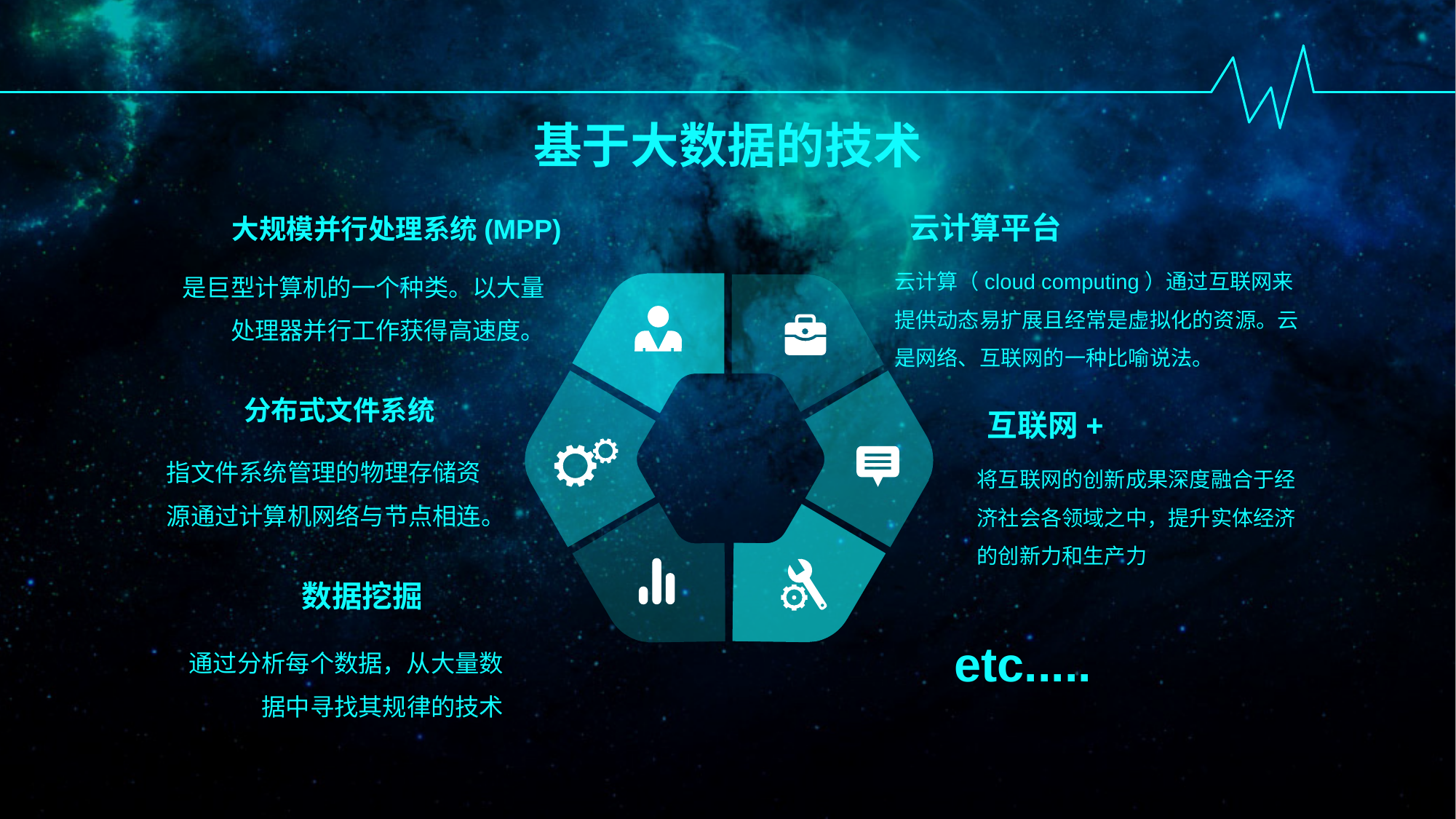

基于大数据的技术
云计算平台
大规模并行处理系统(MPP)
云计算（cloud computing）通过互联网来提供动态易扩展且经常是虚拟化的资源。云是网络、互联网的一种比喻说法。
是巨型计算机的一个种类。以大量处理器并行工作获得高速度。

分布式文件系统
互联网+
指文件系统管理的物理存储资源通过计算机网络与节点相连。
将互联网的创新成果深度融合于经济社会各领域之中，提升实体经济的创新力和生产力
数据挖掘
通过分析每个数据，从大量数据中寻找其规律的技术
etc.....